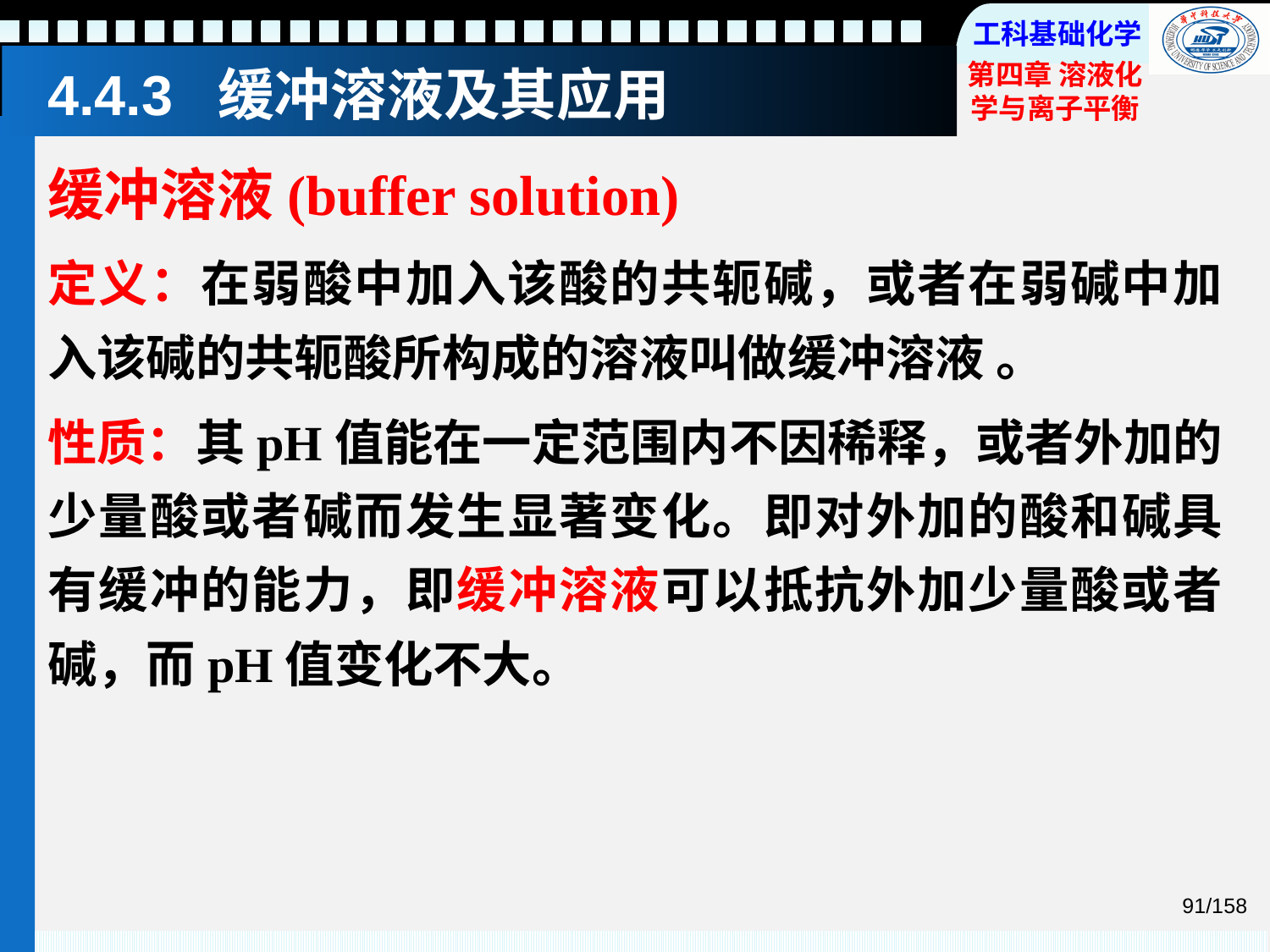

# 4.4.3  缓冲溶液及其应用
缓冲溶液(buffer solution)
定义：在弱酸中加入该酸的共轭碱，或者在弱碱中加入该碱的共轭酸所构成的溶液叫做缓冲溶液 。
性质：其pH值能在一定范围内不因稀释，或者外加的少量酸或者碱而发生显著变化。即对外加的酸和碱具有缓冲的能力，即缓冲溶液可以抵抗外加少量酸或者碱，而pH值变化不大。